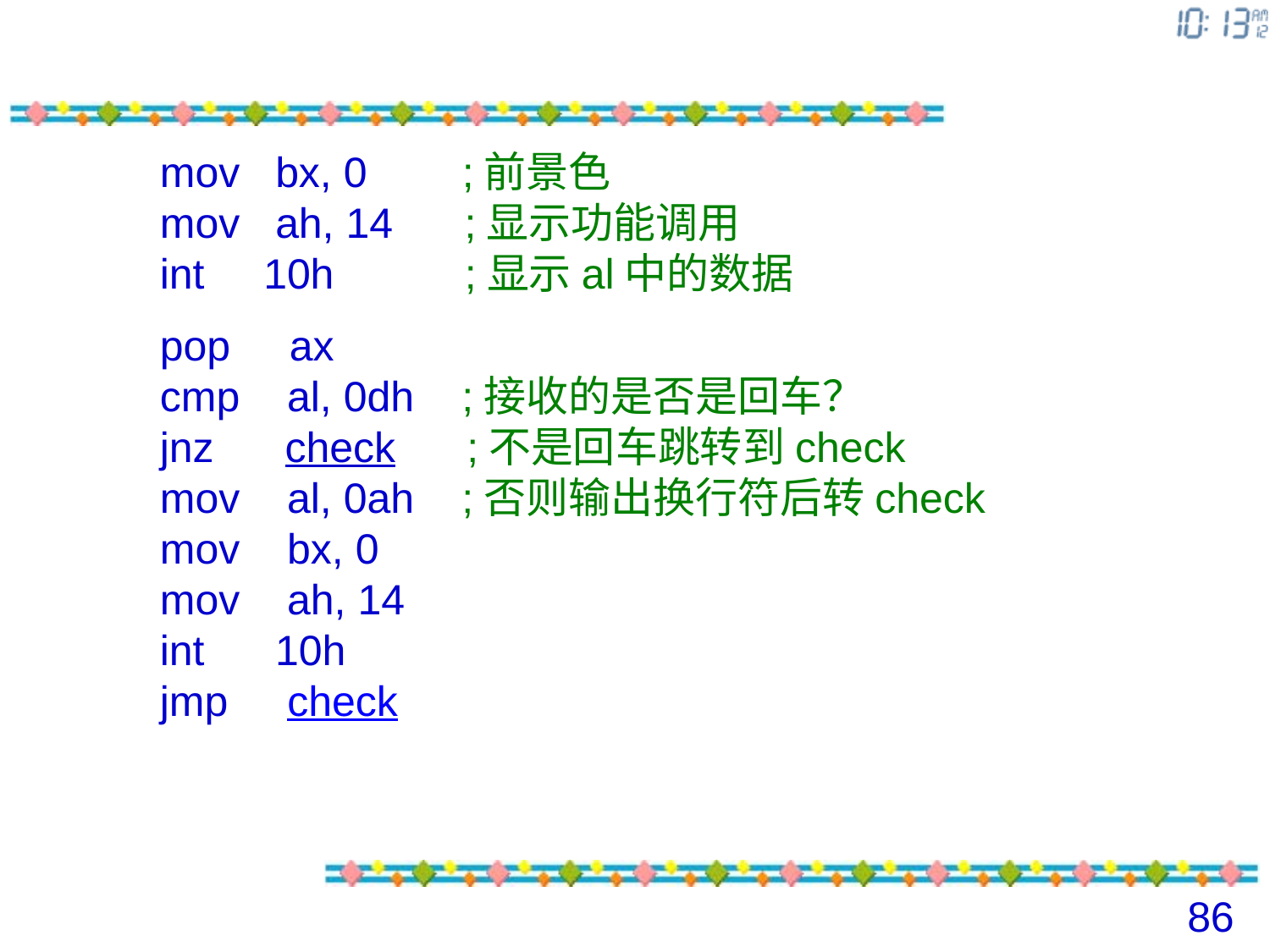

mov   bx, 0        ;前景色
mov   ah, 14      ;显示功能调用
int     10h           ;显示al中的数据
pop     ax
cmp    al, 0dh    ;接收的是否是回车？
jnz      check      ;不是回车跳转到check
mov    al, 0ah    ;否则输出换行符后转check
mov    bx, 0
mov    ah, 14
int      10h
jmp     check